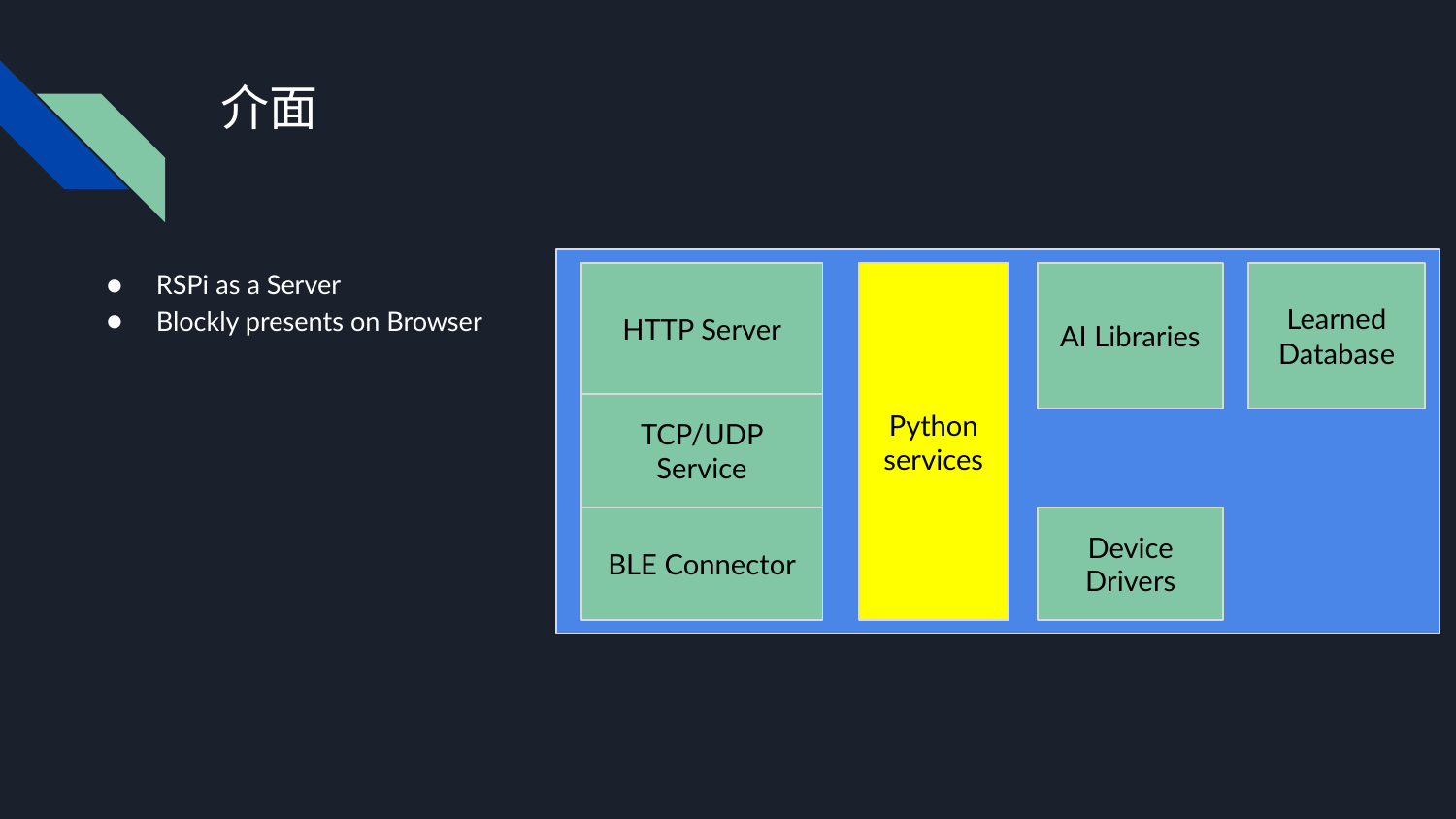

# 介面
RSPi as a Server
Blockly presents on Browser

HTTP Server
Python services
AI Libraries
Learned Database
TCP/UDP Service
BLE Connector
Device Drivers